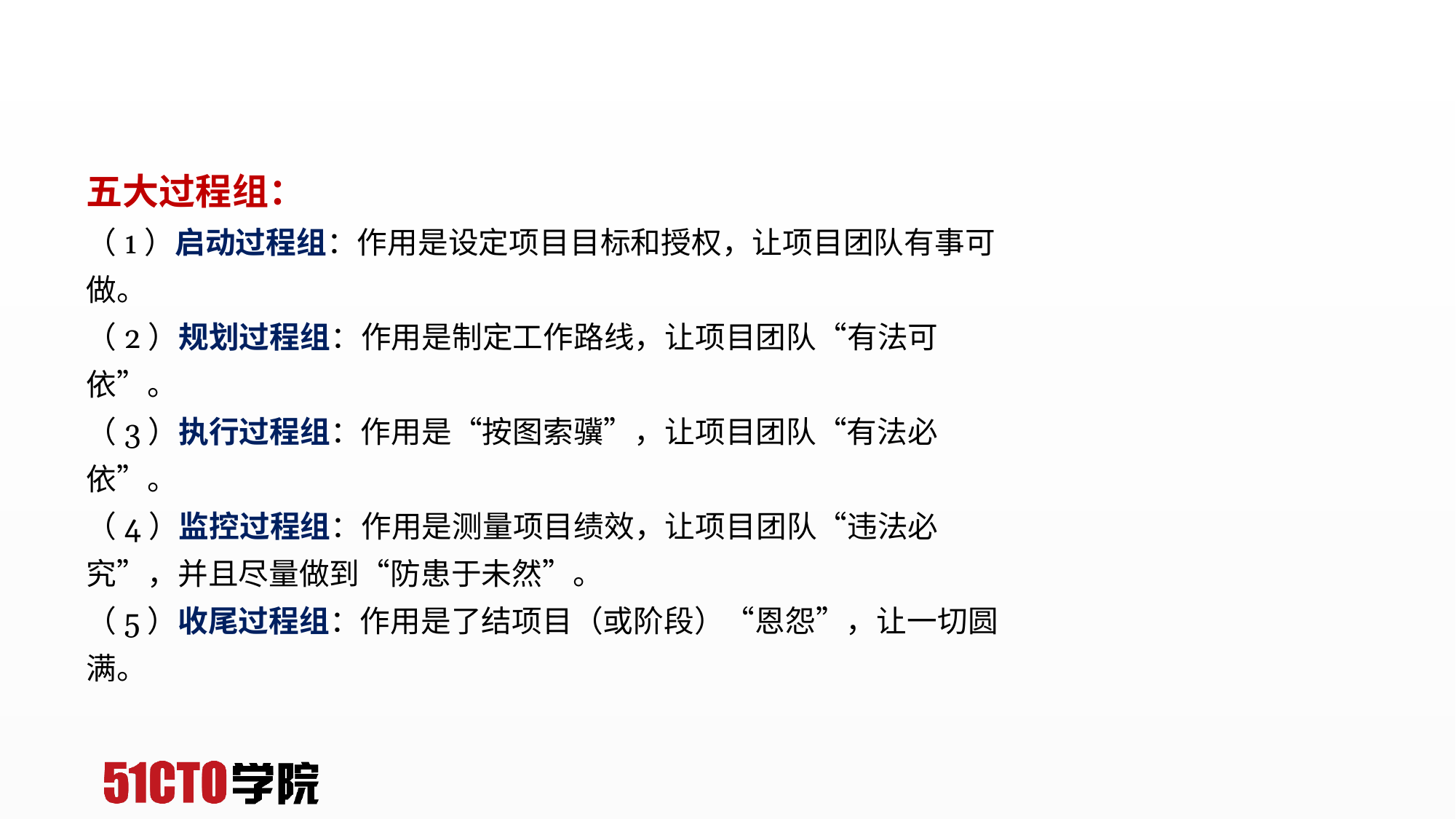

五大过程组：
（1）启动过程组：作用是设定项目目标和授权，让项目团队有事可做。
（2）规划过程组：作用是制定工作路线，让项目团队“有法可依”。
（3）执行过程组：作用是“按图索骥”，让项目团队“有法必依”。
（4）监控过程组：作用是测量项目绩效，让项目团队“违法必究”，并且尽量做到“防患于未然”。
（5）收尾过程组：作用是了结项目（或阶段）“恩怨”，让一切圆满。